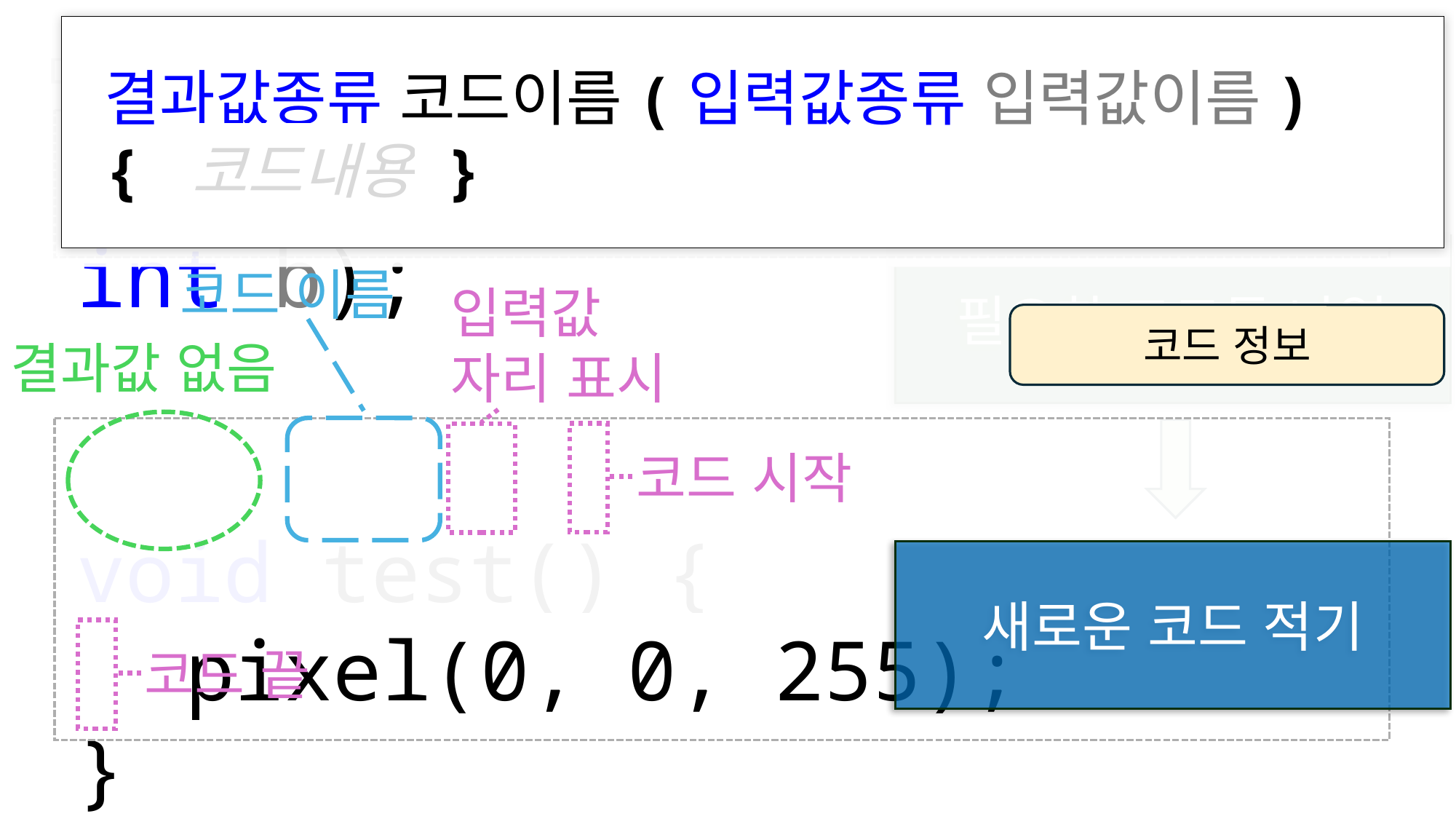

결과값종류 코드이름(입력값종류 입력값이름)
{ 코드내용 }
다른 곳에 해당 코드가 있다는 의미

void pixel(int r, int g, int b);

void test() {
	pixel(0, 0, 255);
}
필요한 코드들 나열
코드 이름
입력값
자리 표시
코드 정보
결과값 없음

코드 시작

새로운 코드 적기

코드 끝